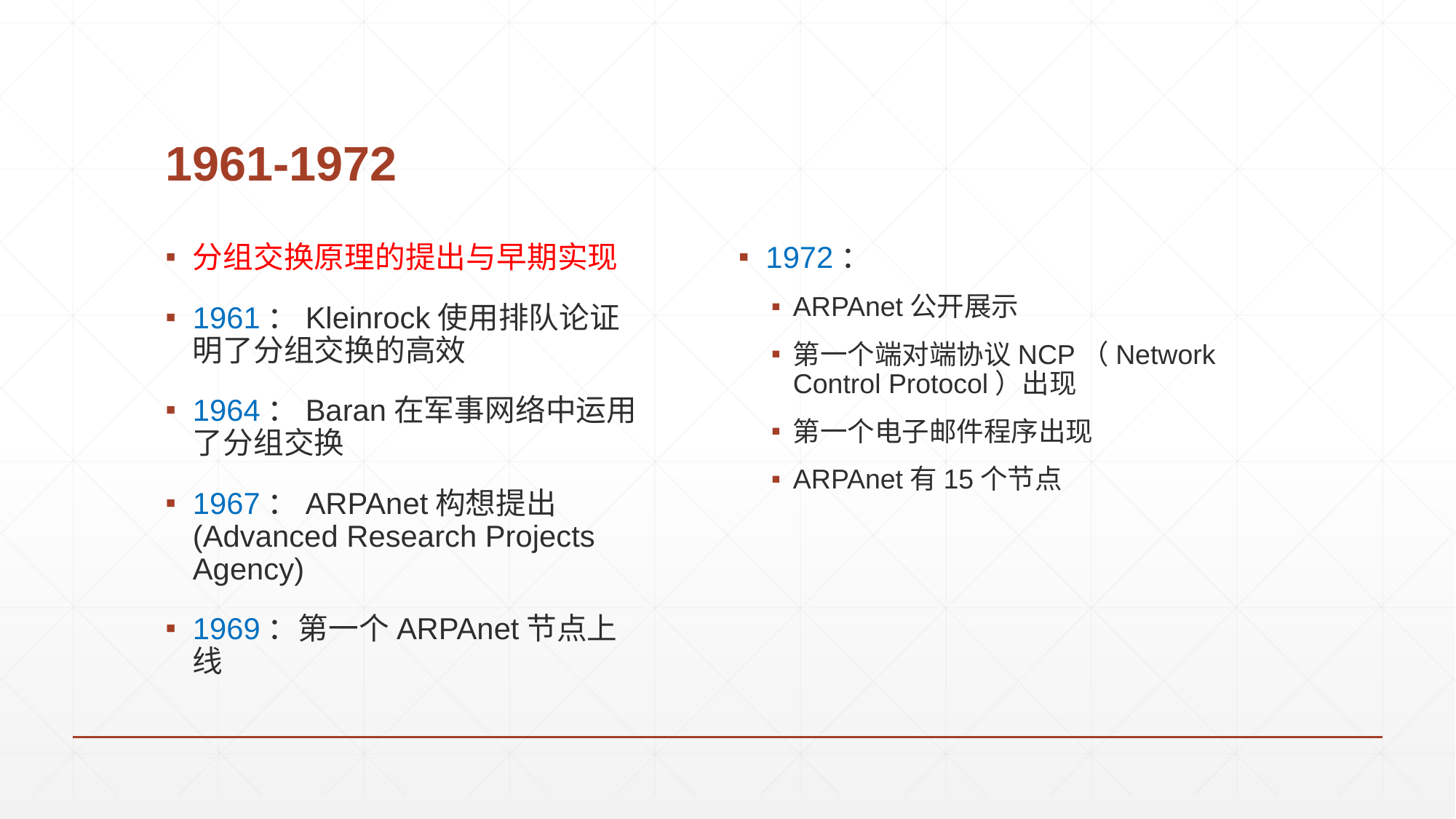

# 1961-1972
1972：
ARPAnet公开展示
第一个端对端协议NCP（Network Control Protocol）出现
第一个电子邮件程序出现
ARPAnet有15个节点
分组交换原理的提出与早期实现
1961：Kleinrock使用排队论证明了分组交换的高效
1964：Baran在军事网络中运用了分组交换
1967：ARPAnet构想提出(Advanced Research Projects Agency)
1969：第一个ARPAnet节点上线